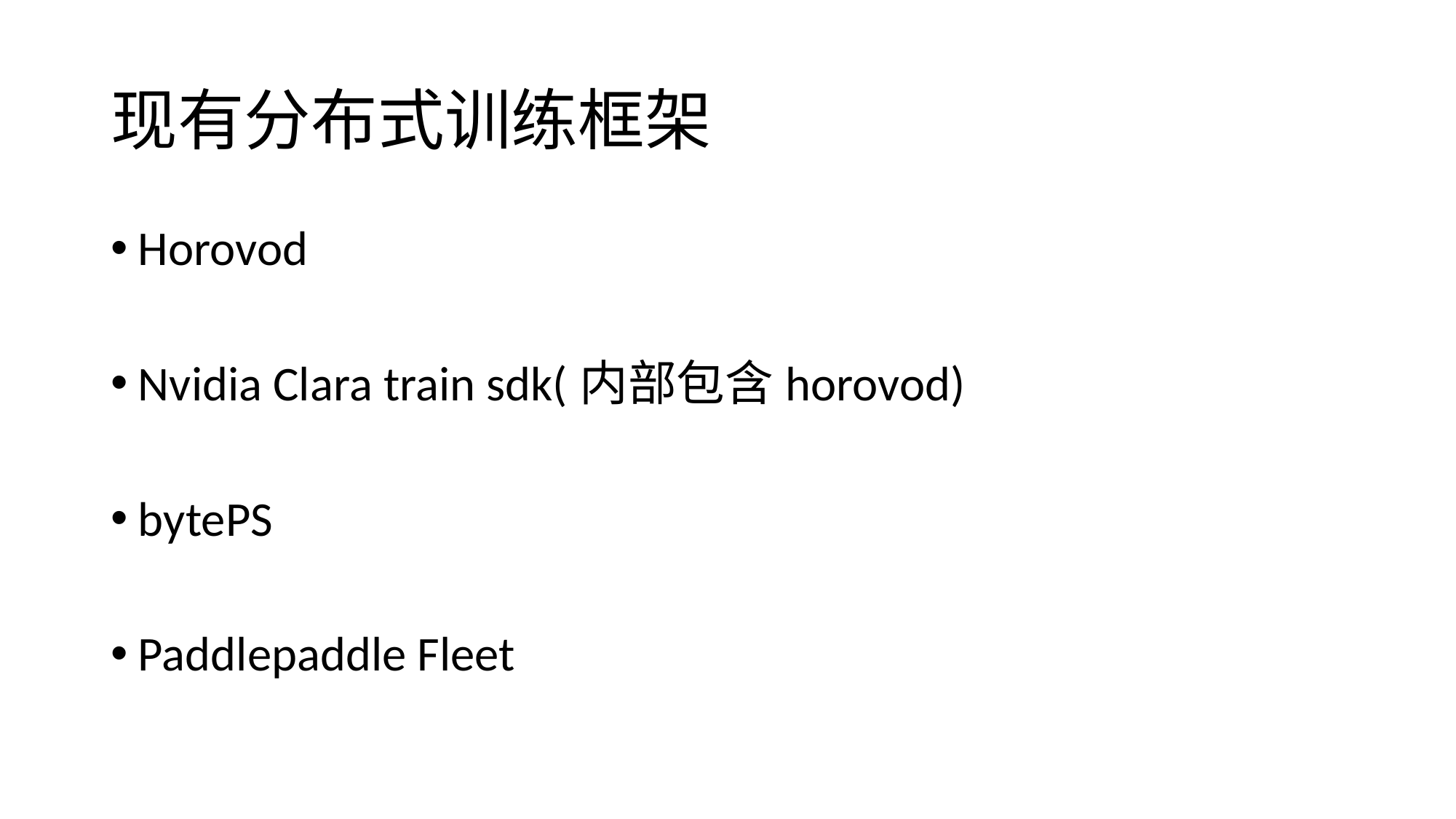

# 现有分布式训练框架
Horovod

Nvidia Clara train sdk(内部包含horovod)

bytePS

Paddlepaddle Fleet